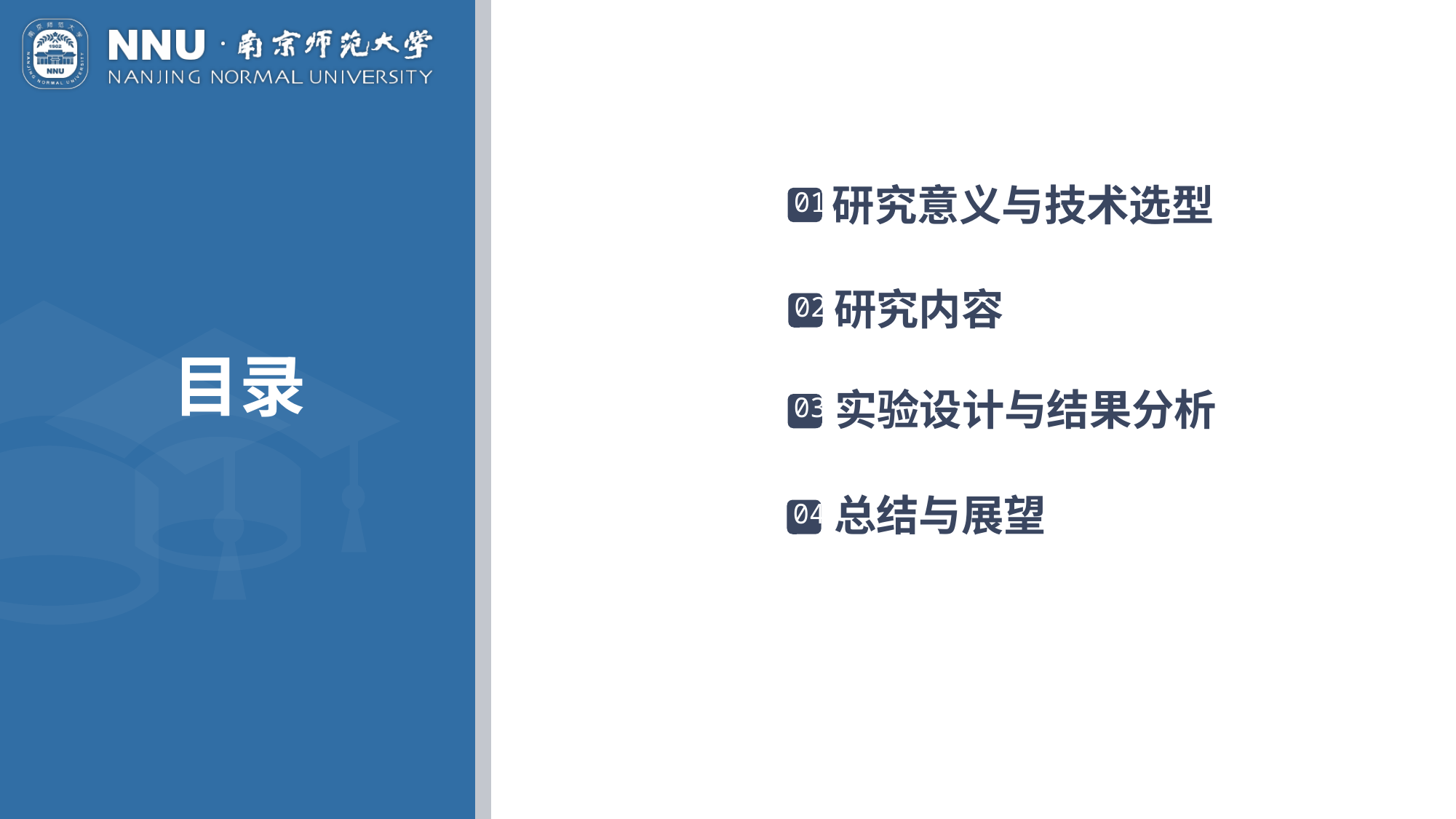

研究意义与技术选型

01
研究内容

02

目录
实验设计与结果分析

03
04
总结与展望

04
05
04
05